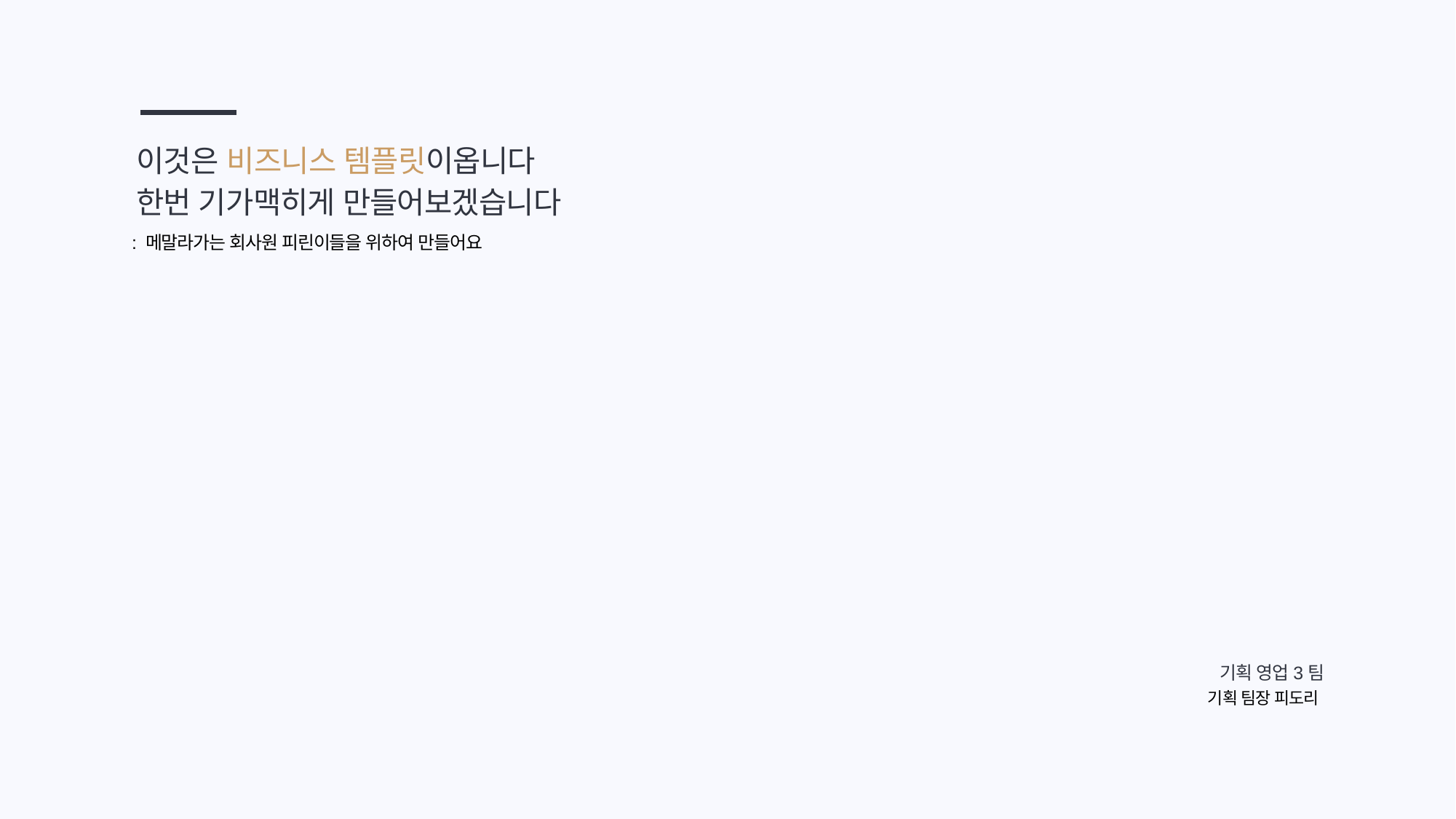

이것은 비즈니스 템플릿이옵니다
한번 기가맥히게 만들어보겠습니다
: 메말라가는 회사원 피린이들을 위하여 만들어요
기획 영업3팀
기획 팀장 피도리